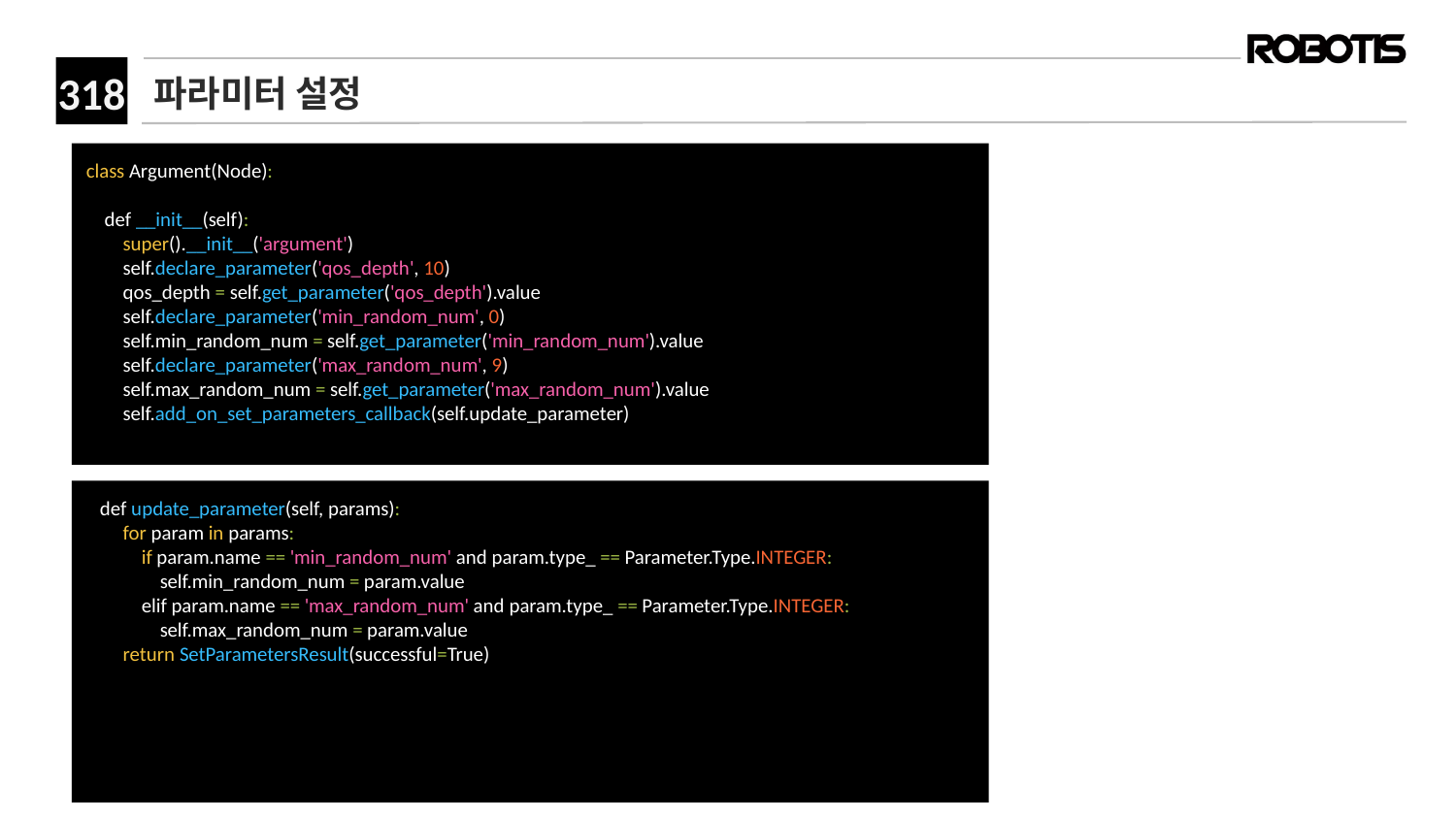

# 파라미터 설정

class Argument(Node):

    def __init__(self):
        super().__init__('argument')
        self.declare_parameter('qos_depth', 10)
        qos_depth = self.get_parameter('qos_depth').value
        self.declare_parameter('min_random_num', 0)
        self.min_random_num = self.get_parameter('min_random_num').value
        self.declare_parameter('max_random_num', 9)
        self.max_random_num = self.get_parameter('max_random_num').value
        self.add_on_set_parameters_callback(self.update_parameter)
   def update_parameter(self, params):
        for param in params:
            if param.name == 'min_random_num' and param.type_ == Parameter.Type.INTEGER:
                self.min_random_num = param.value
            elif param.name == 'max_random_num' and param.type_ == Parameter.Type.INTEGER:
                self.max_random_num = param.value
        return SetParametersResult(successful=True)